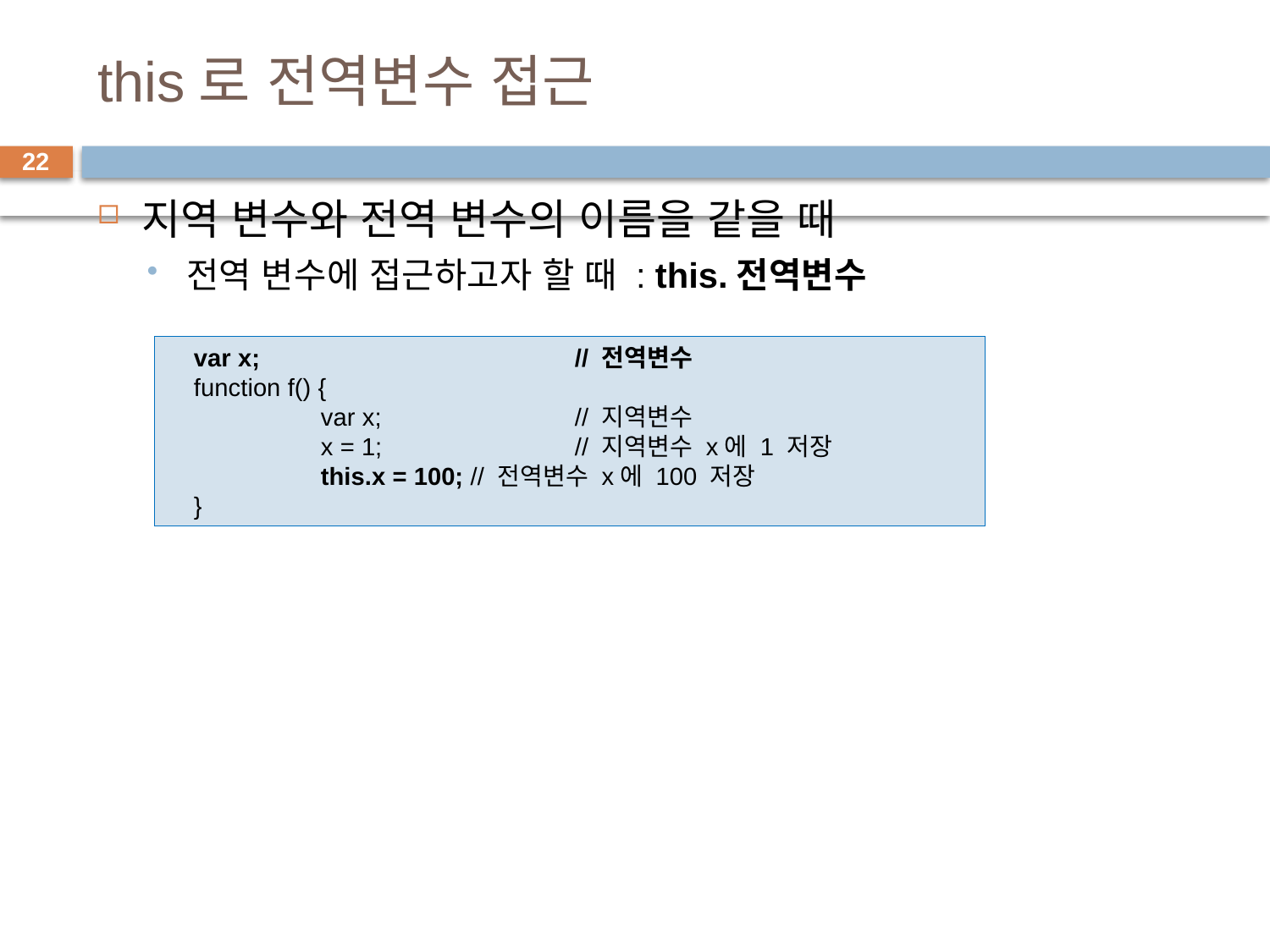

# this로 전역변수 접근
22
지역 변수와 전역 변수의 이름을 같을 때
전역 변수에 접근하고자 할 때 : this.전역변수
var x; 			// 전역변수
function f() {
	var x; 		// 지역변수
	x = 1; 		// 지역변수 x에 1 저장
	this.x = 100; // 전역변수 x에 100 저장
}